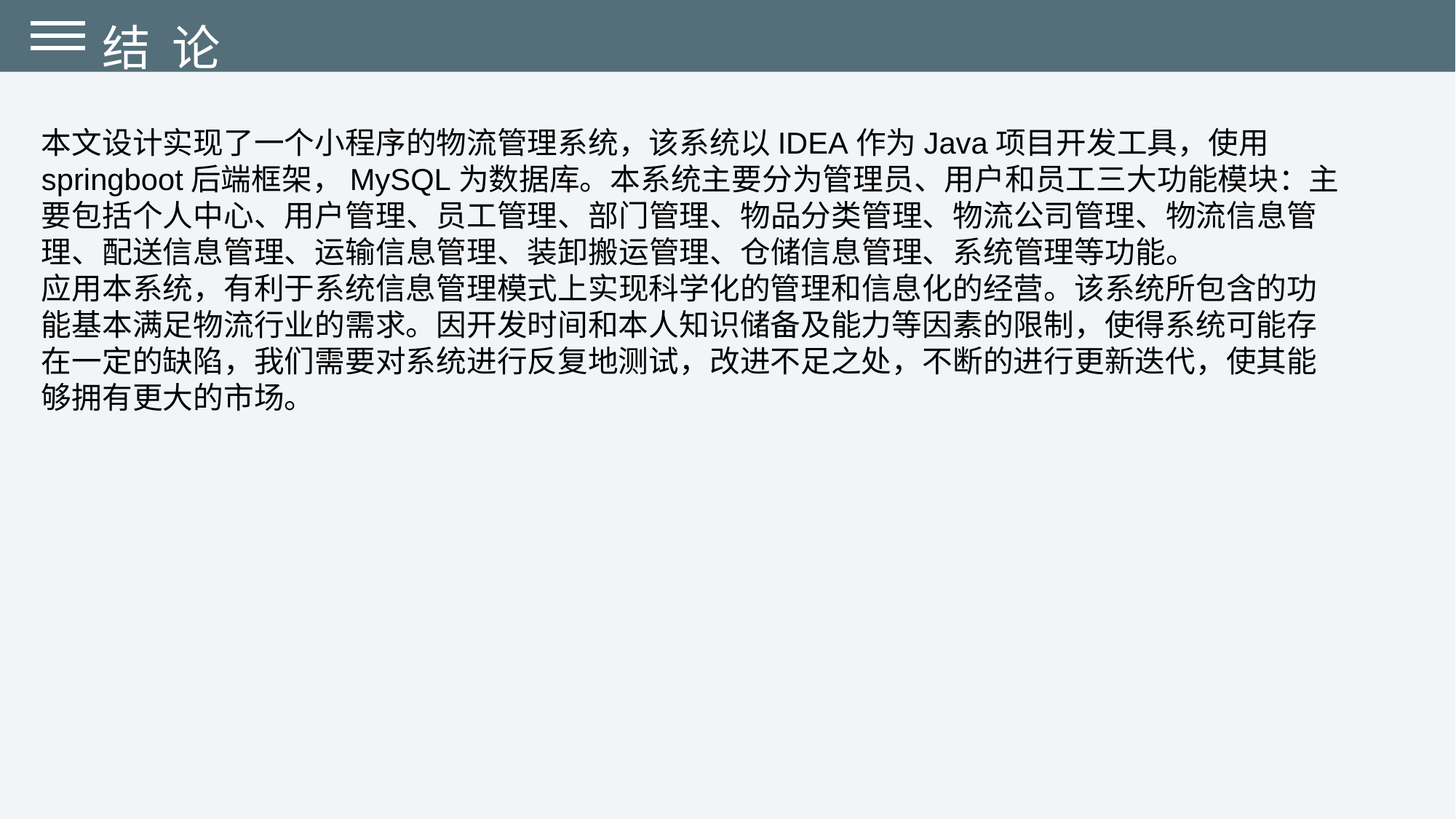

结  论

本文设计实现了一个小程序的物流管理系统，该系统以IDEA作为Java项目开发工具，使用springboot后端框架，MySQL为数据库。本系统主要分为管理员、用户和员工三大功能模块：主要包括个人中心、用户管理、员工管理、部门管理、物品分类管理、物流公司管理、物流信息管理、配送信息管理、运输信息管理、装卸搬运管理、仓储信息管理、系统管理等功能。
应用本系统，有利于系统信息管理模式上实现科学化的管理和信息化的经营。该系统所包含的功能基本满足物流行业的需求。因开发时间和本人知识储备及能力等因素的限制，使得系统可能存在一定的缺陷，我们需要对系统进行反复地测试，改进不足之处，不断的进行更新迭代，使其能够拥有更大的市场。